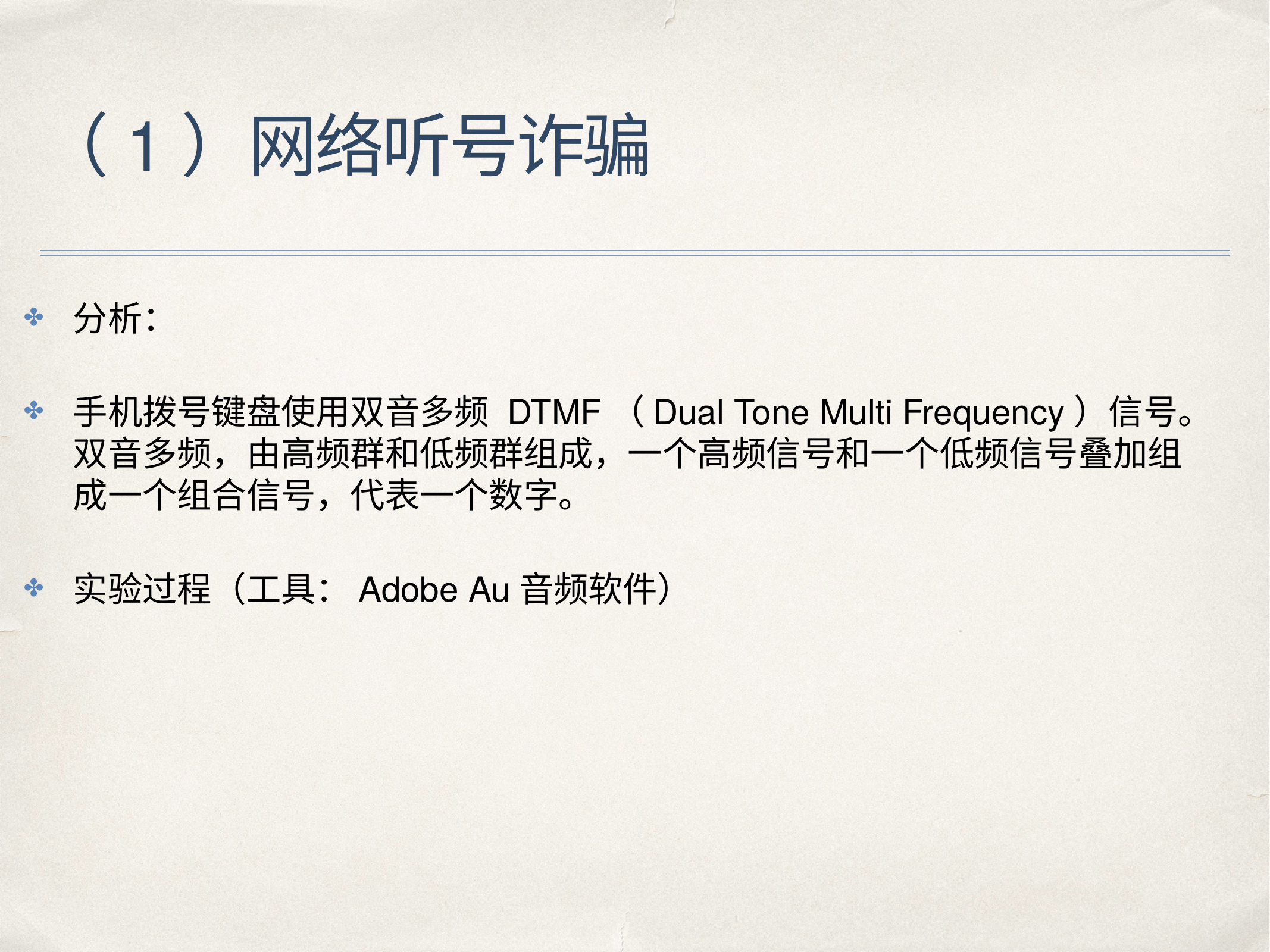

# （1）网络听号诈骗
分析：
手机拨号键盘使用双音多频 DTMF（Dual Tone Multi Frequency）信号。双音多频，由高频群和低频群组成，一个高频信号和一个低频信号叠加组成一个组合信号，代表一个数字。
实验过程（工具：Adobe Au音频软件）
8